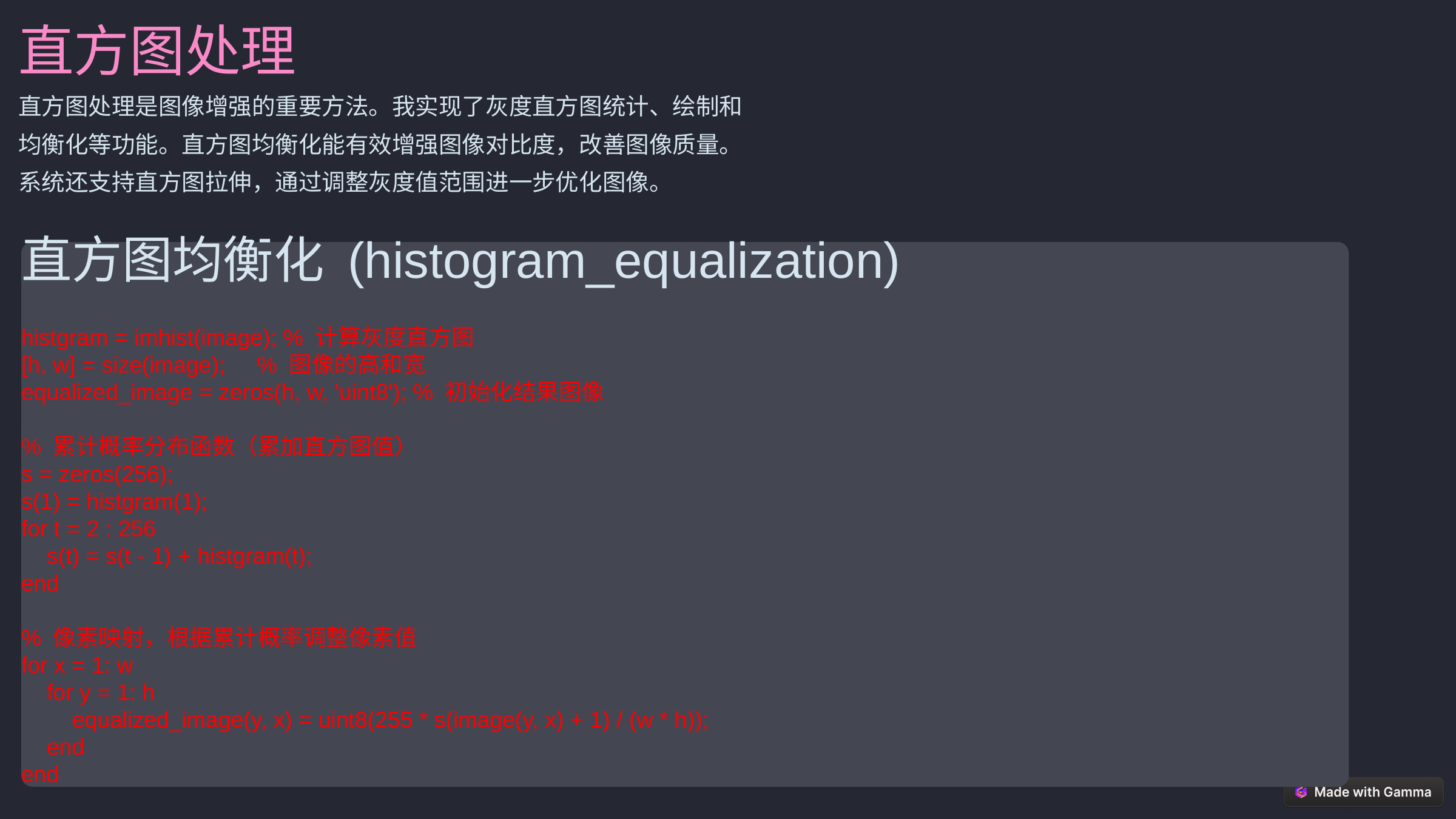

直方图处理
直方图处理是图像增强的重要方法。我实现了灰度直方图统计、绘制和均衡化等功能。直方图均衡化能有效增强图像对比度，改善图像质量。系统还支持直方图拉伸，通过调整灰度值范围进一步优化图像。

直方图均衡化 (histogram_equalization)

histgram = imhist(image); % 计算灰度直方图
[h, w] = size(image);     % 图像的高和宽
equalized_image = zeros(h, w, 'uint8'); % 初始化结果图像

% 累计概率分布函数（累加直方图值）
s = zeros(256);
s(1) = histgram(1);
for t = 2 : 256
    s(t) = s(t - 1) + histgram(t);
end

% 像素映射，根据累计概率调整像素值
for x = 1: w
    for y = 1: h
        equalized_image(y, x) = uint8(255 * s(image(y, x) + 1) / (w * h));
    end
end